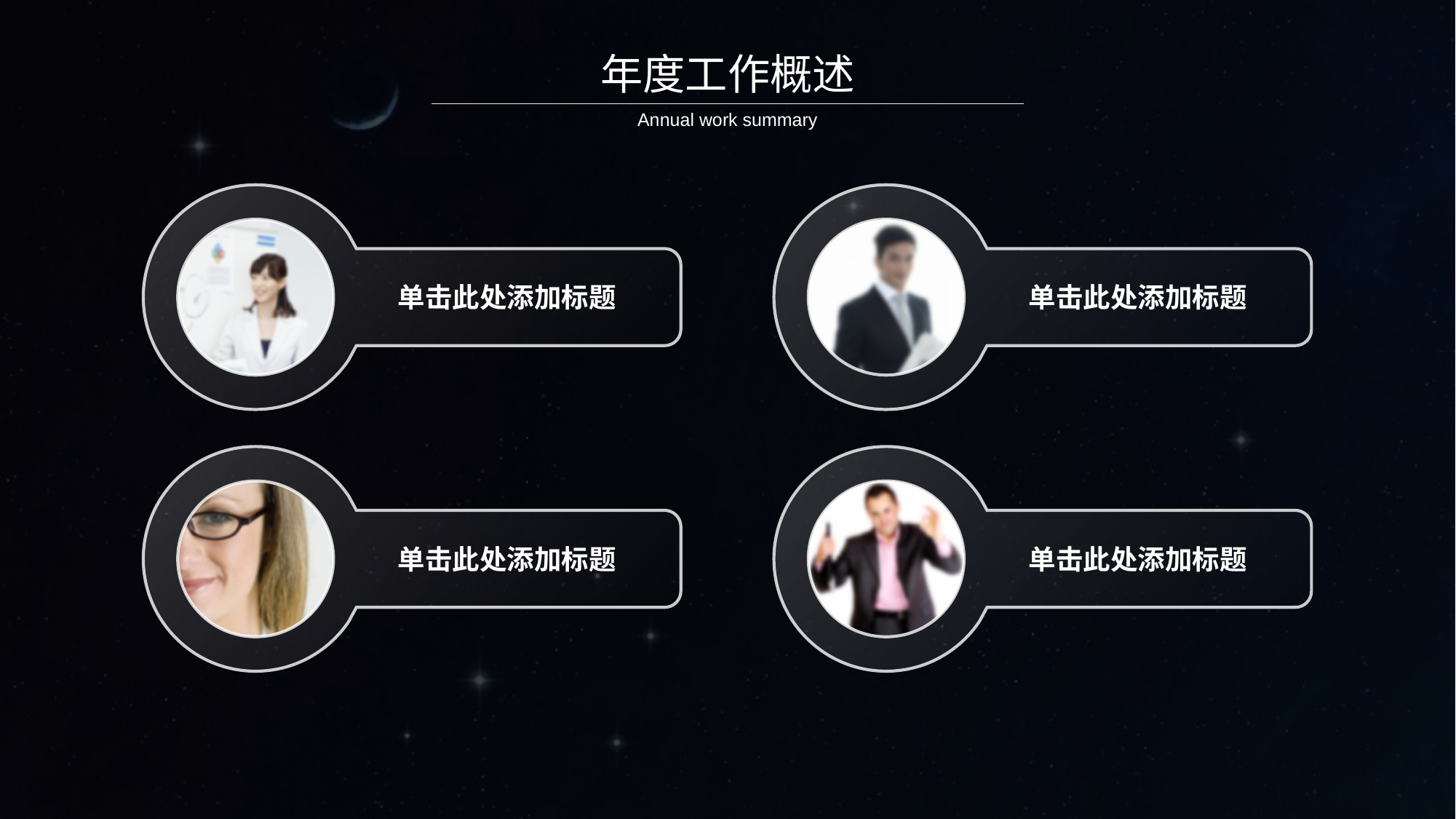

年度工作概述
Annual work summary

单击此处添加标题

单击此处添加标题

单击此处添加标题

单击此处添加标题